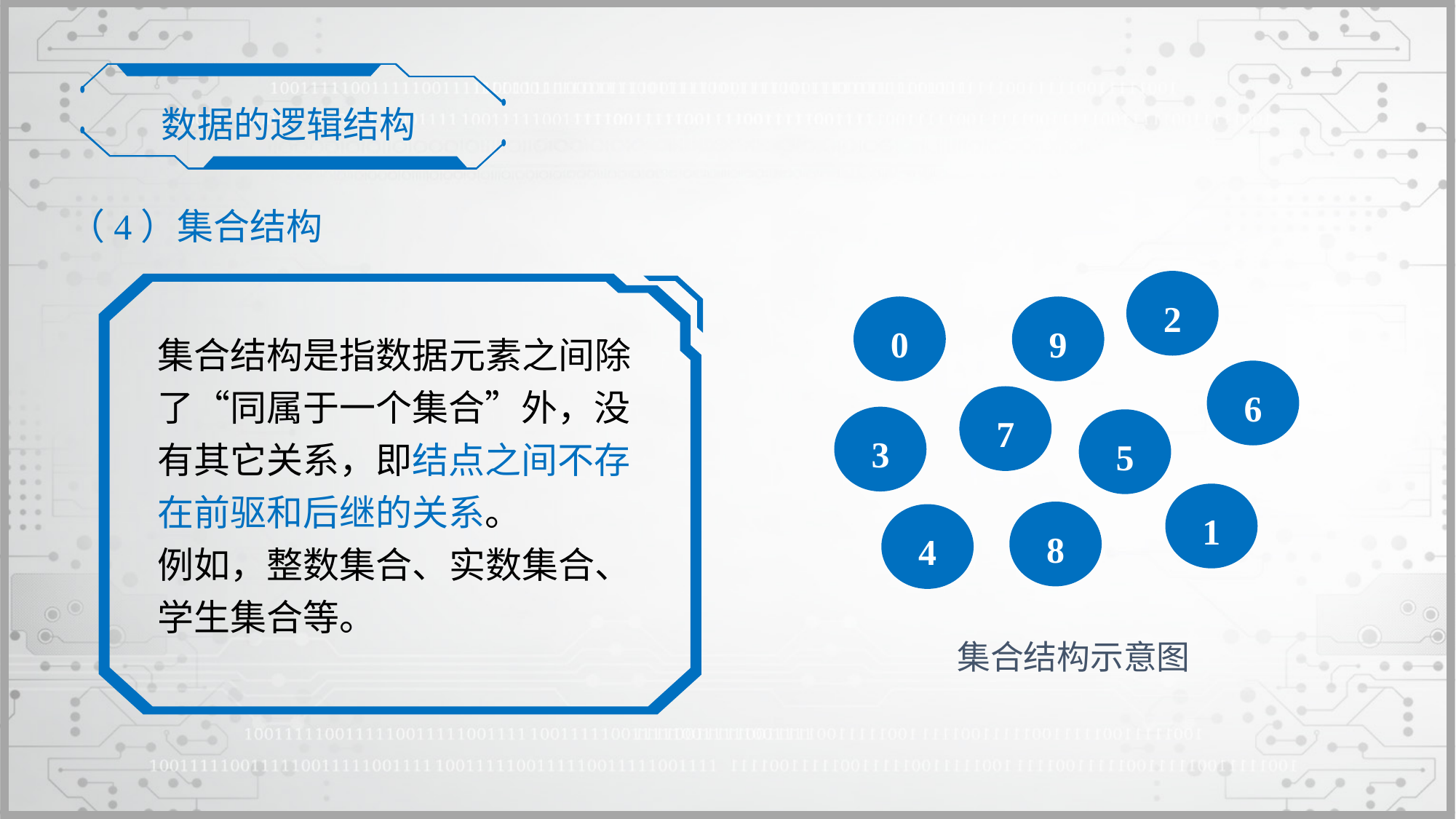

数据的逻辑结构
（4）集合结构

2
0
9
6
7
3
5
1
8
4
    集合结构示意图

集合结构是指数据元素之间除了“同属于一个集合”外，没有其它关系，即结点之间不存在前驱和后继的关系。
例如，整数集合、实数集合、学生集合等。